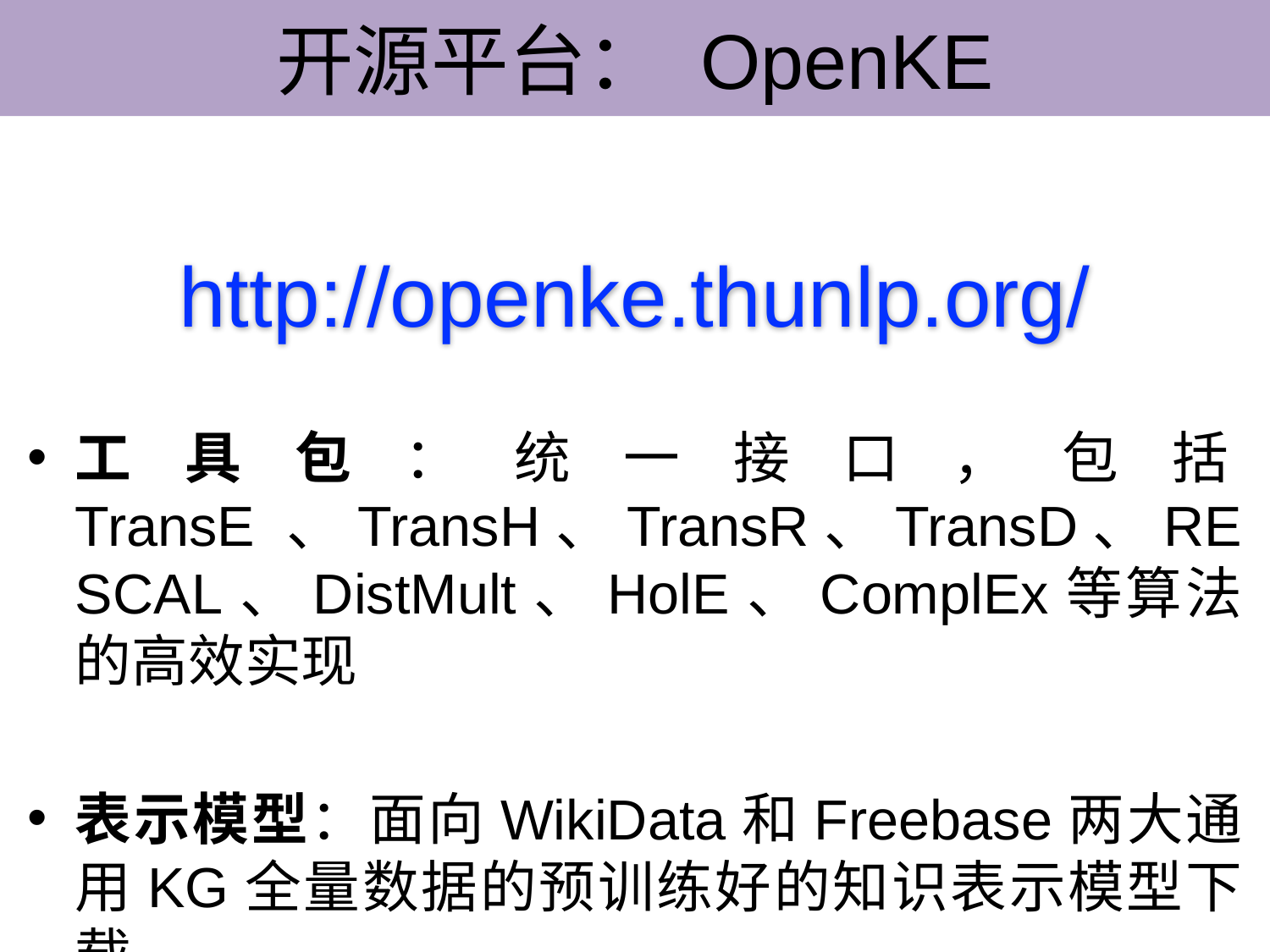

# 开源平台： OpenKE
http://openke.thunlp.org/
工具包：统一接口，包括TransE 、TransH、TransR、TransD、RESCAL、DistMult、HolE、ComplEx等算法的高效实现

表示模型：面向WikiData和Freebase两大通用KG全量数据的预训练好的知识表示模型下载
36